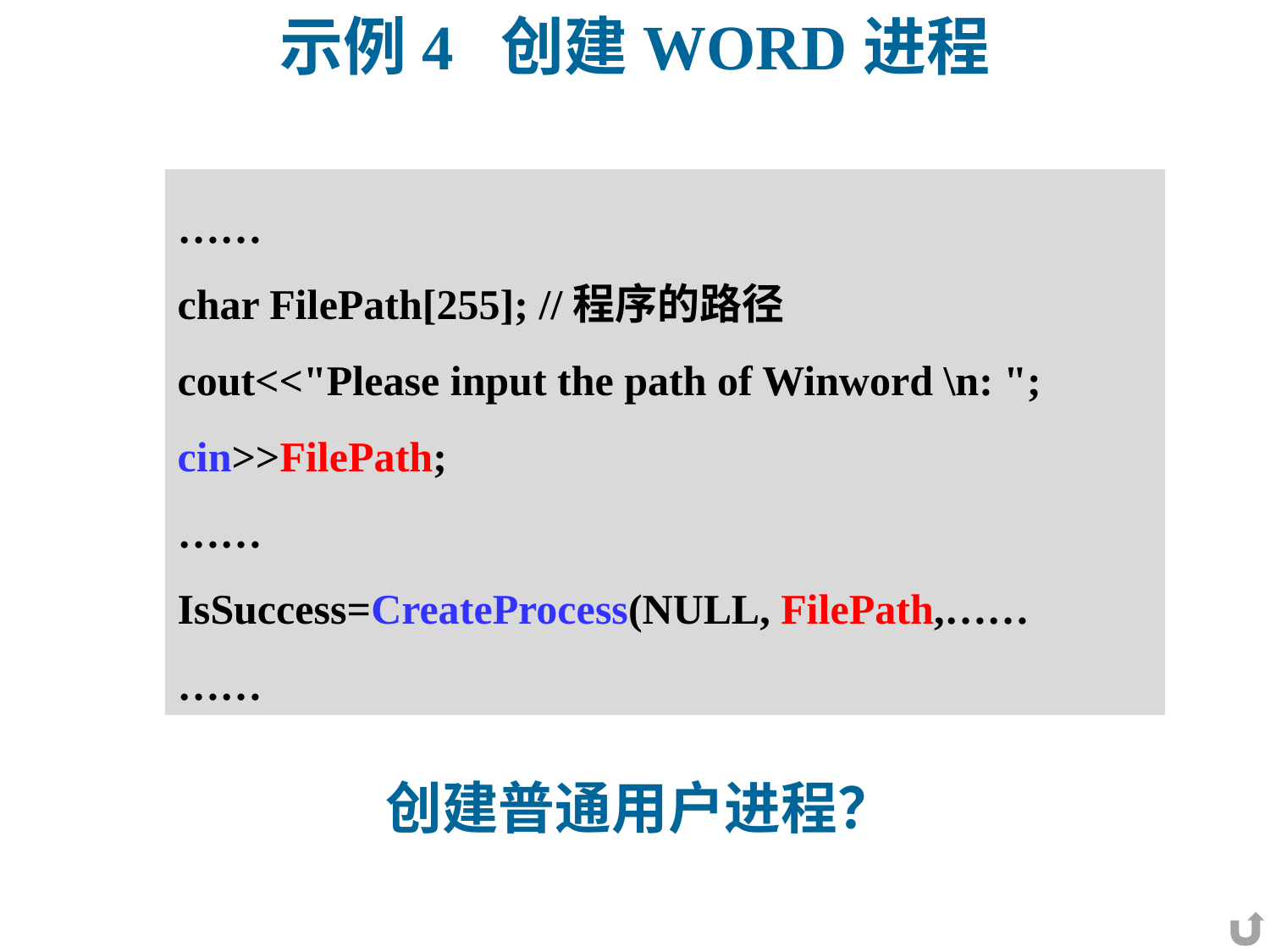

示例4  创建WORD进程
……
char FilePath[255]; //程序的路径
cout<<"Please input the path of Winword \n: ";
cin>>FilePath;
……
IsSuccess=CreateProcess(NULL, FilePath,……
……
创建普通用户进程？